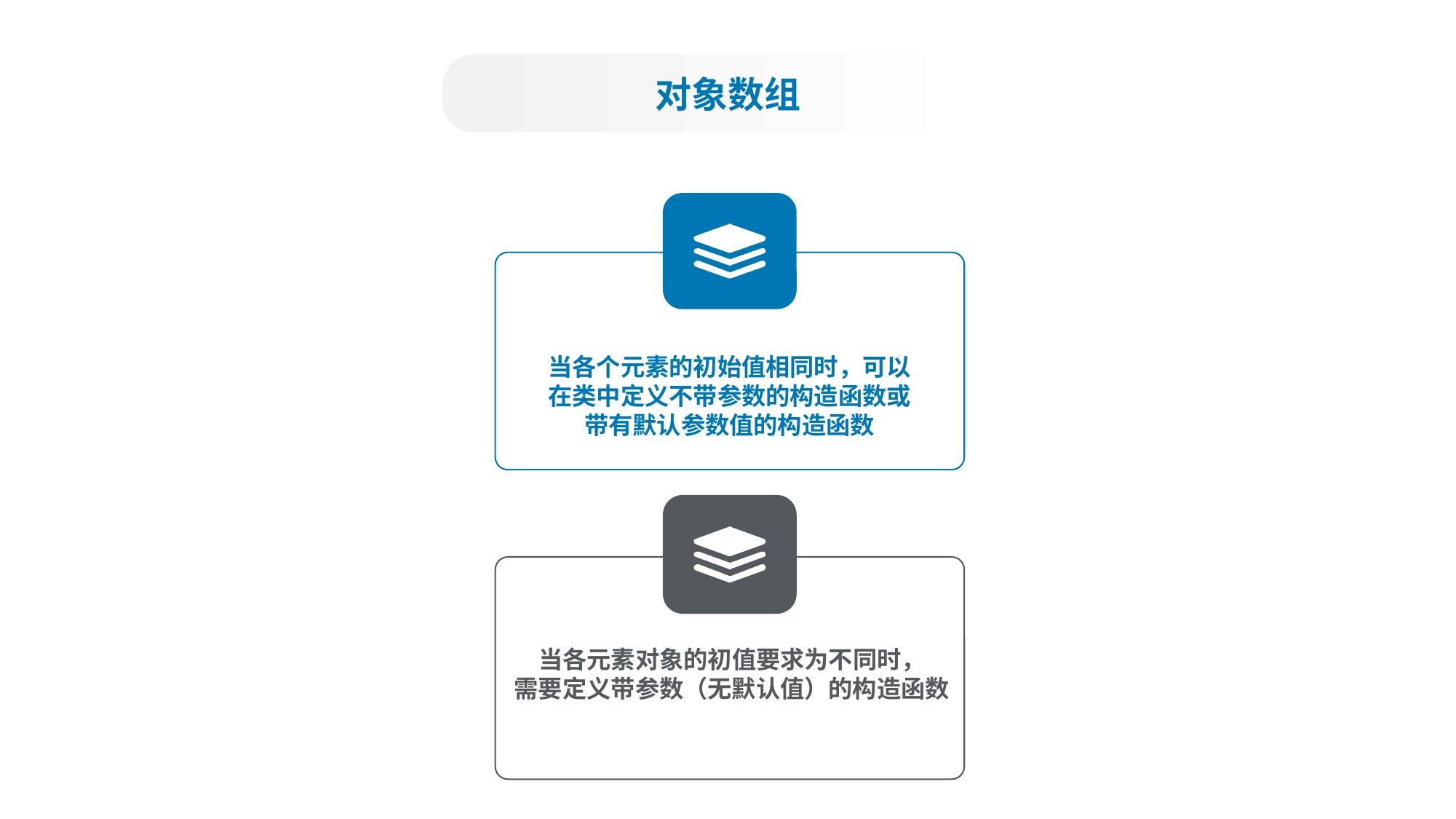

对象数组

当各个元素的初始值相同时，可以
在类中定义不带参数的构造函数或
带有默认参数值的构造函数

当各元素对象的初值要求为不同时，
需要定义带参数（无默认值）的构造函数